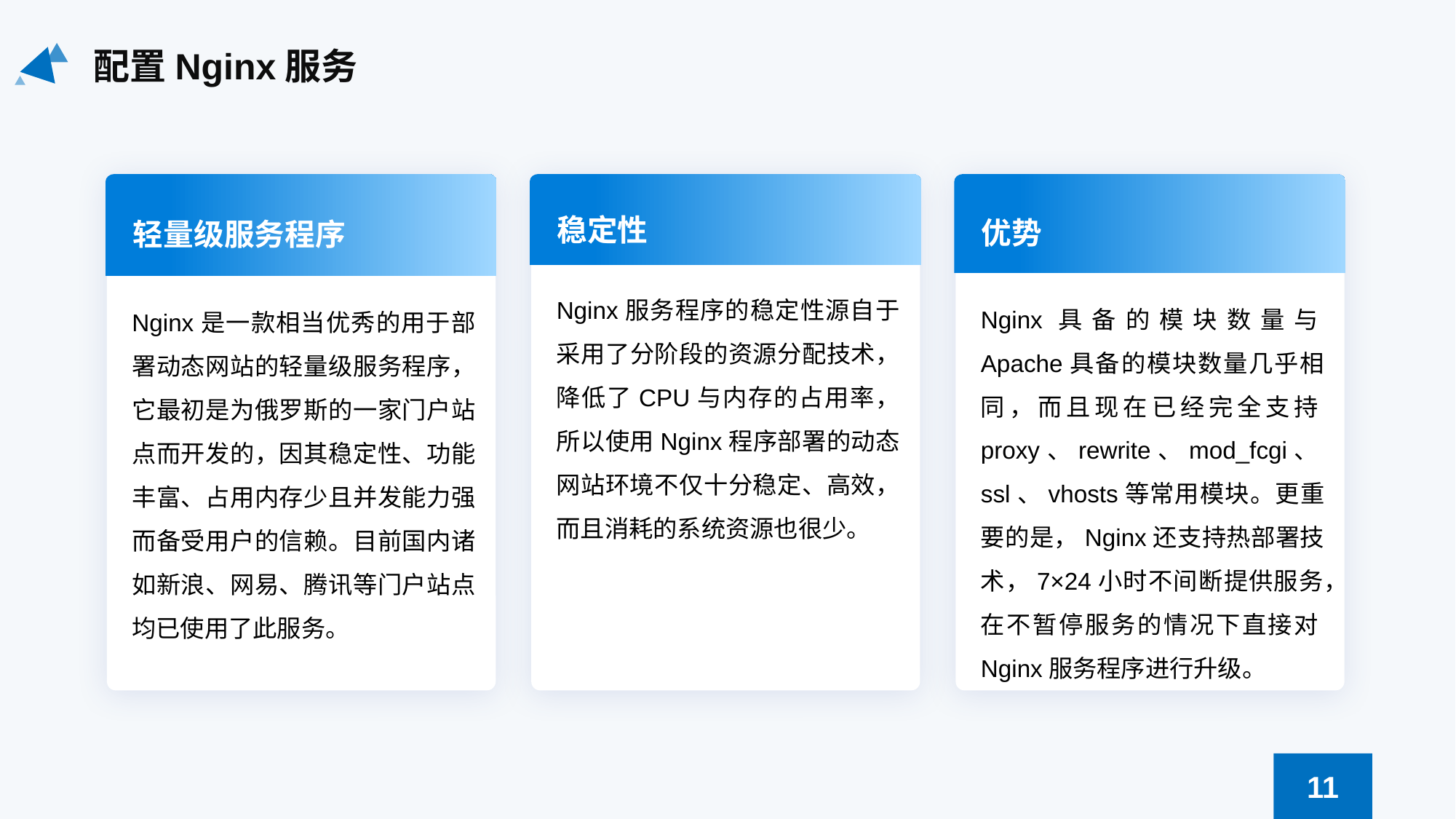

配置Nginx服务

轻量级服务程序
Nginx是一款相当优秀的用于部署动态网站的轻量级服务程序，它最初是为俄罗斯的一家门户站点而开发的，因其稳定性、功能丰富、占用内存少且并发能力强而备受用户的信赖。目前国内诸如新浪、网易、腾讯等门户站点均已使用了此服务。

稳定性
Nginx服务程序的稳定性源自于采用了分阶段的资源分配技术，降低了CPU与内存的占用率，所以使用Nginx程序部署的动态网站环境不仅十分稳定、高效，而且消耗的系统资源也很少。

优势
Nginx具备的模块数量与Apache具备的模块数量几乎相同，而且现在已经完全支持proxy、rewrite、mod_fcgi、ssl、vhosts等常用模块。更重要的是，Nginx还支持热部署技术，7×24小时不间断提供服务，在不暂停服务的情况下直接对Nginx服务程序进行升级。

11